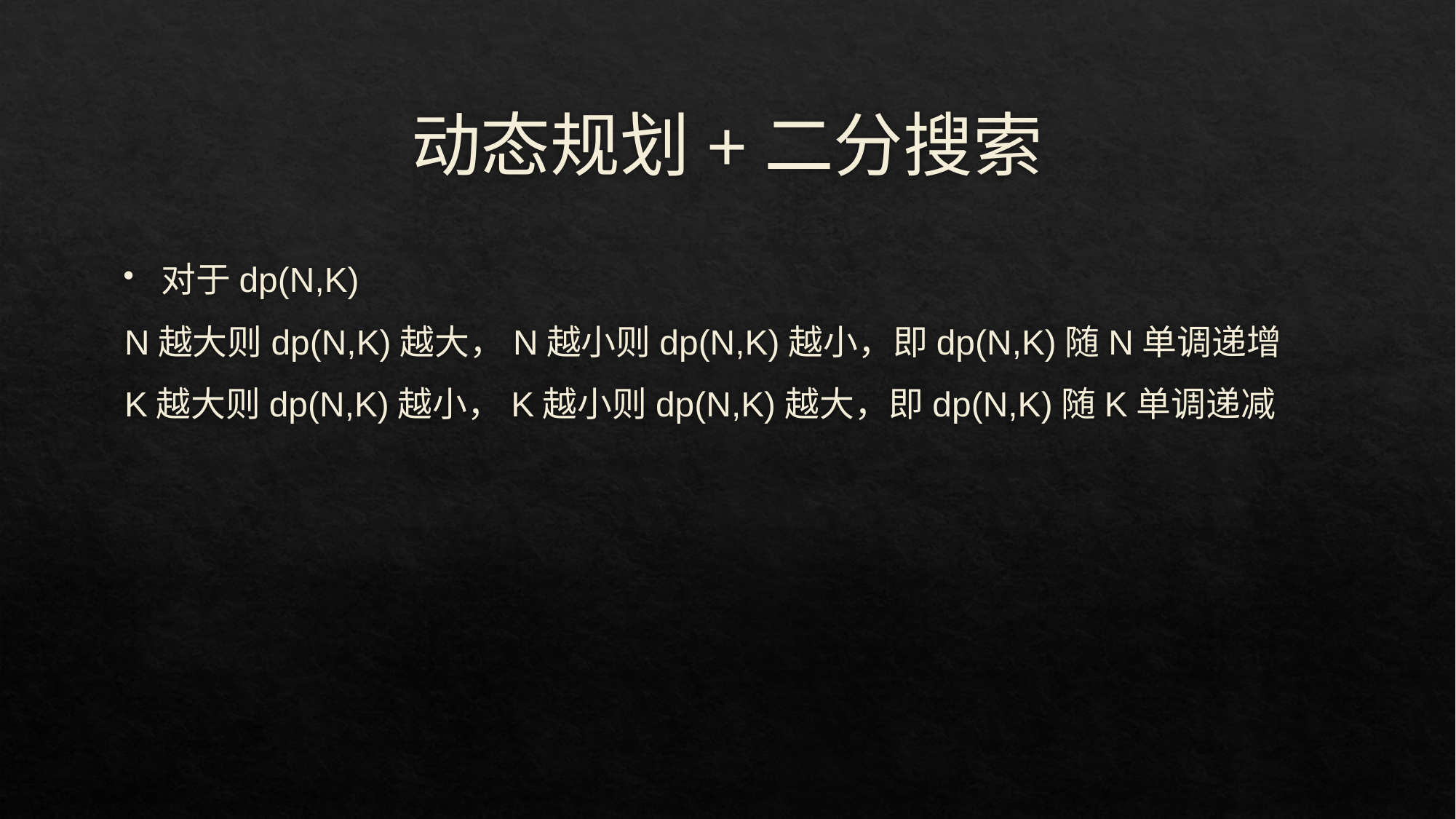

# 动态规划+二分搜索
对于dp(N,K)
N越大则dp(N,K)越大，N越小则dp(N,K)越小，即dp(N,K)随N单调递增
K越大则dp(N,K)越小，K越小则dp(N,K)越大，即dp(N,K)随K单调递减